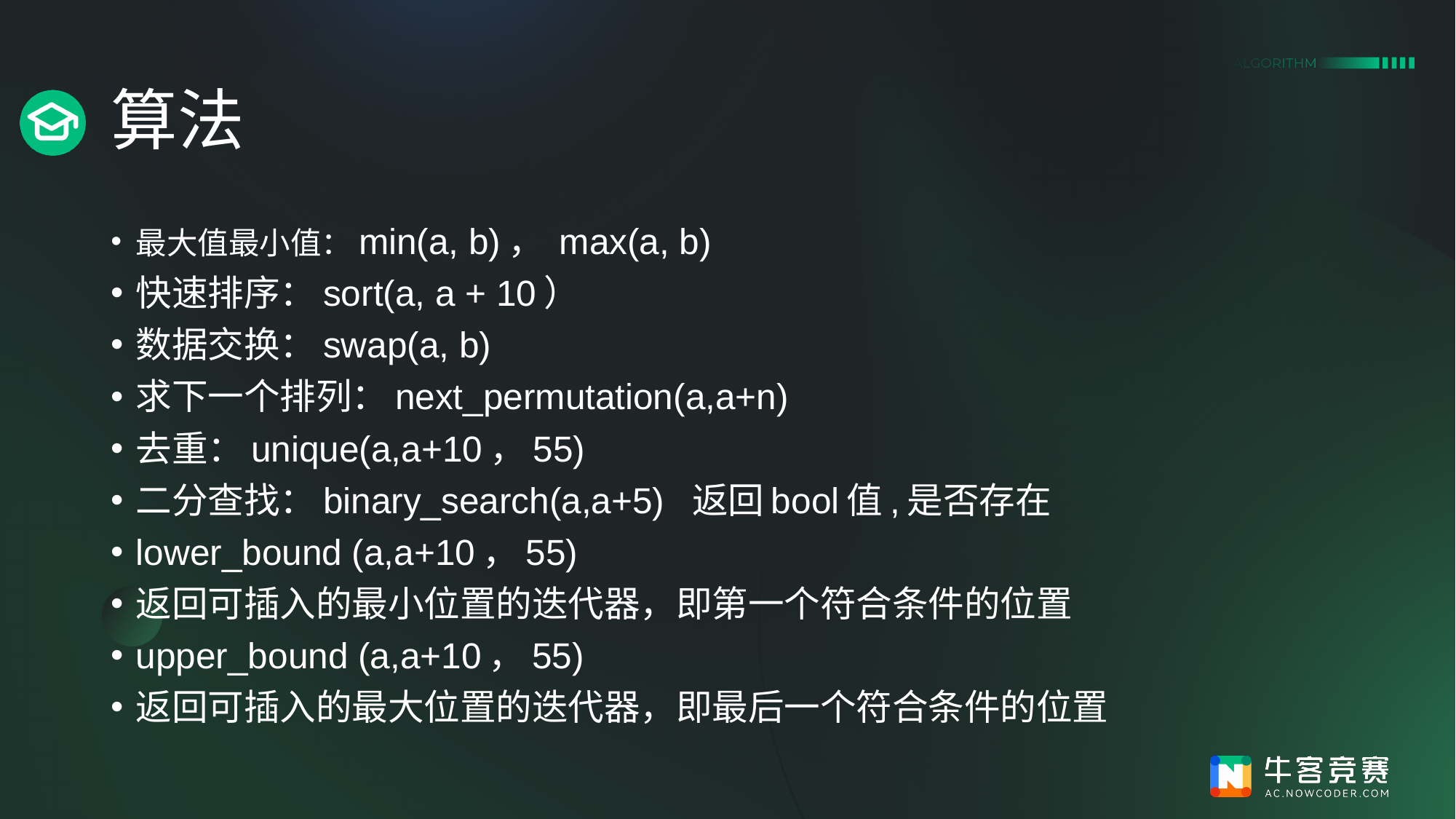

# 算法
最大值最小值：min(a, b)， max(a, b)
快速排序：sort(a, a + 10）
数据交换：swap(a, b)
求下一个排列：next_permutation(a,a+n)
去重：unique(a,a+10，55)
二分查找：binary_search(a,a+5)  返回bool值,是否存在
lower_bound (a,a+10，55)
返回可插入的最小位置的迭代器，即第一个符合条件的位置
upper_bound (a,a+10，55)
返回可插入的最大位置的迭代器，即最后一个符合条件的位置